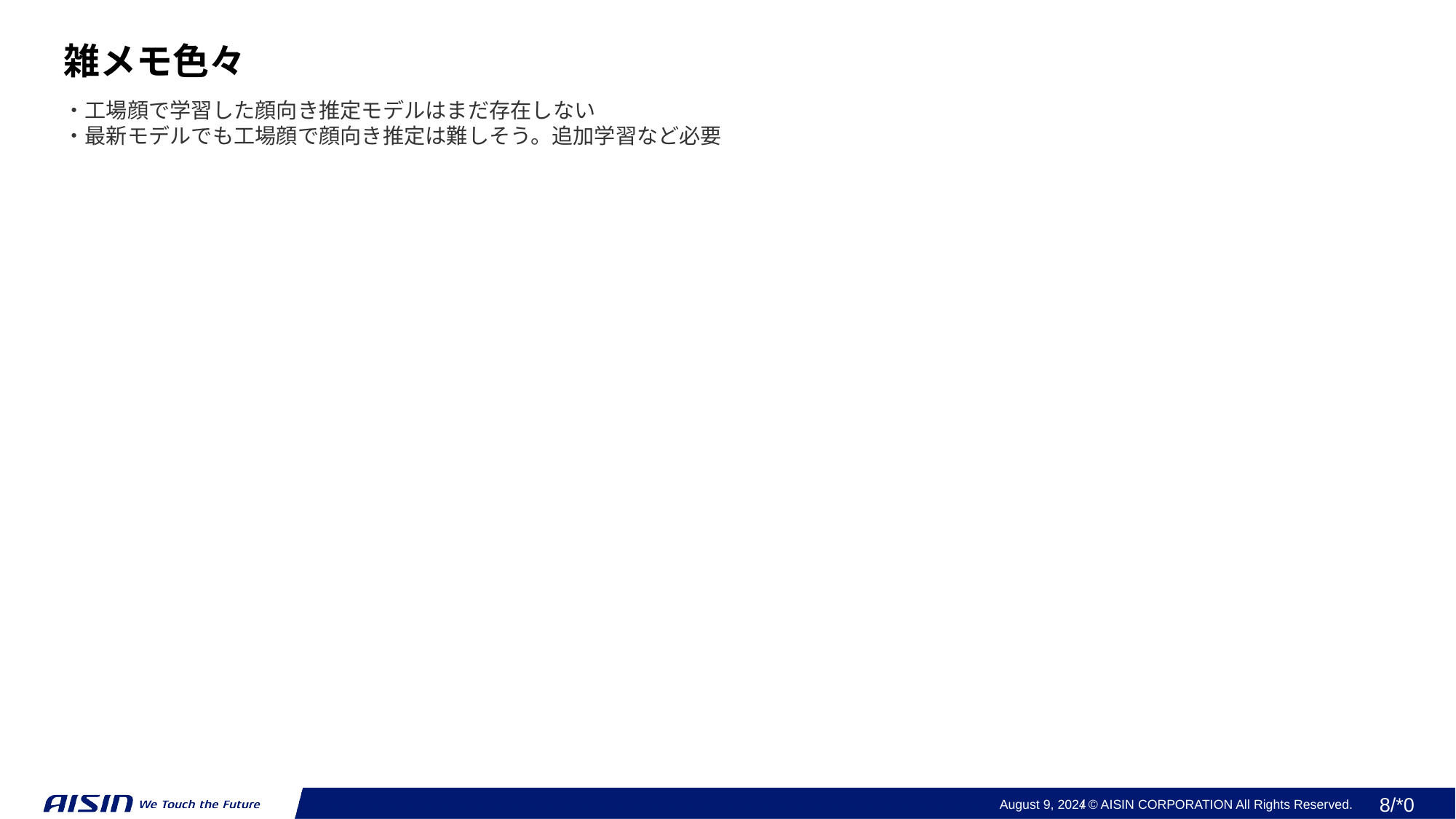

雑メモ色々
・工場顔で学習した顔向き推定モデルはまだ存在しない
・最新モデルでも工場顔で顔向き推定は難しそう。追加学習など必要
August 9, 2024